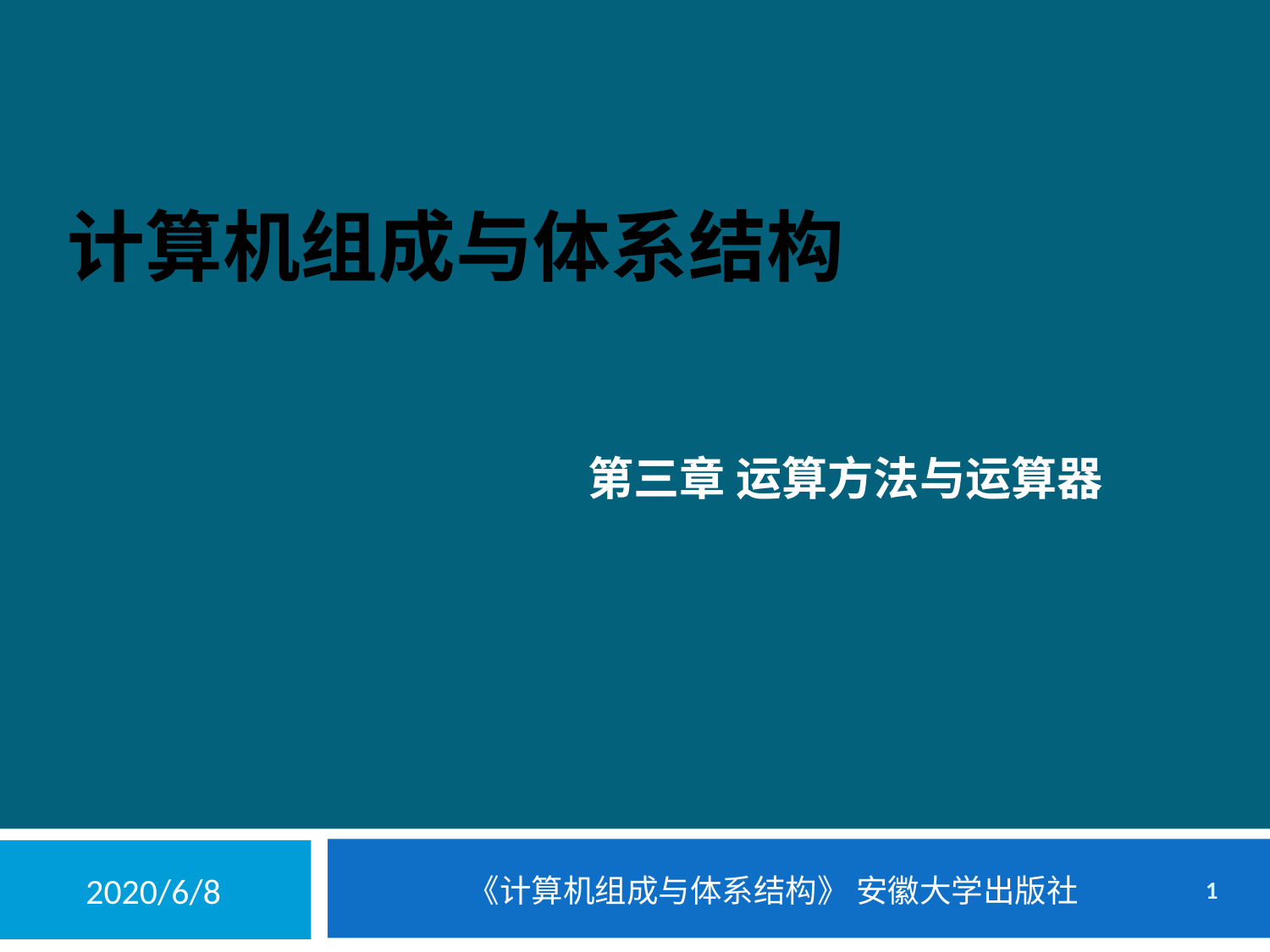

计算机组成与体系结构
第三章 运算方法与运算器
2020/6/8
1
《计算机组成与体系结构》 安徽大学出版社